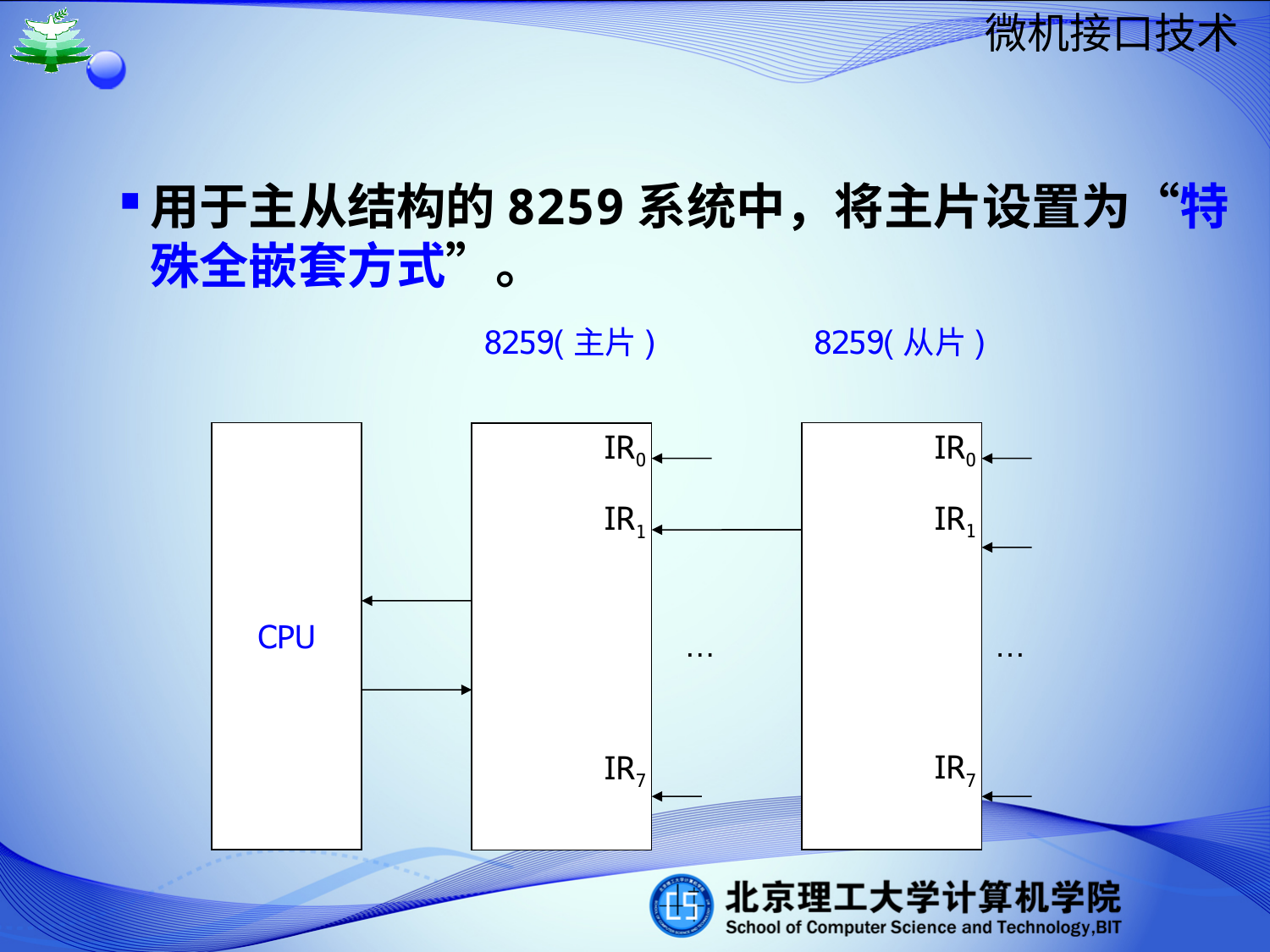

用于主从结构的8259系统中，将主片设置为“特殊全嵌套方式”。
8259(主片)
8259(从片)
IR0

IR1
IR7

…

IR0

IR1
IR7

…

CPU